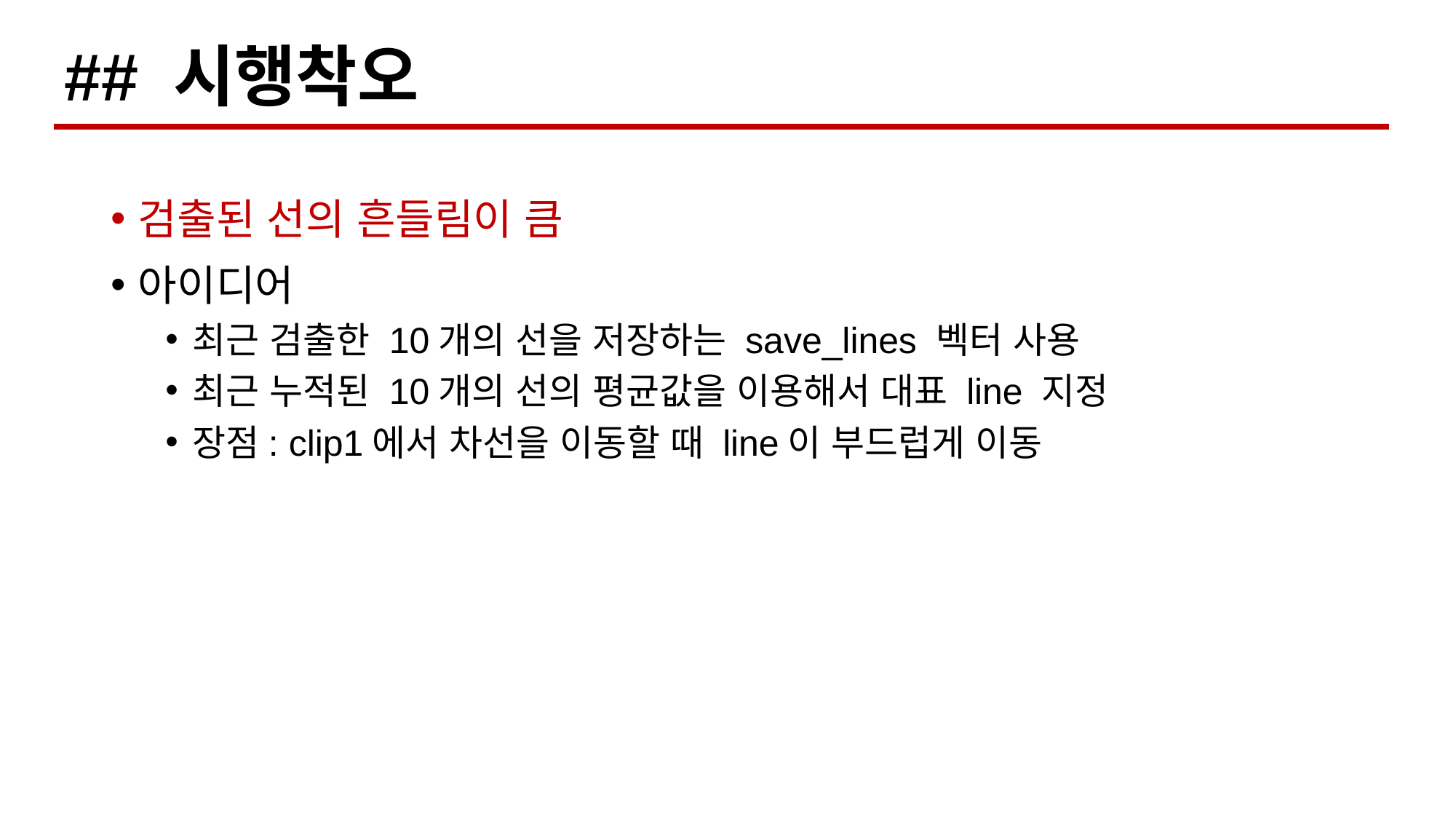

## 시행착오
검출된 선의 흔들림이 큼
아이디어
최근 검출한 10개의 선을 저장하는 save_lines 벡터 사용
최근 누적된 10개의 선의 평균값을 이용해서 대표 line 지정
장점: clip1에서 차선을 이동할 때 line이 부드럽게 이동